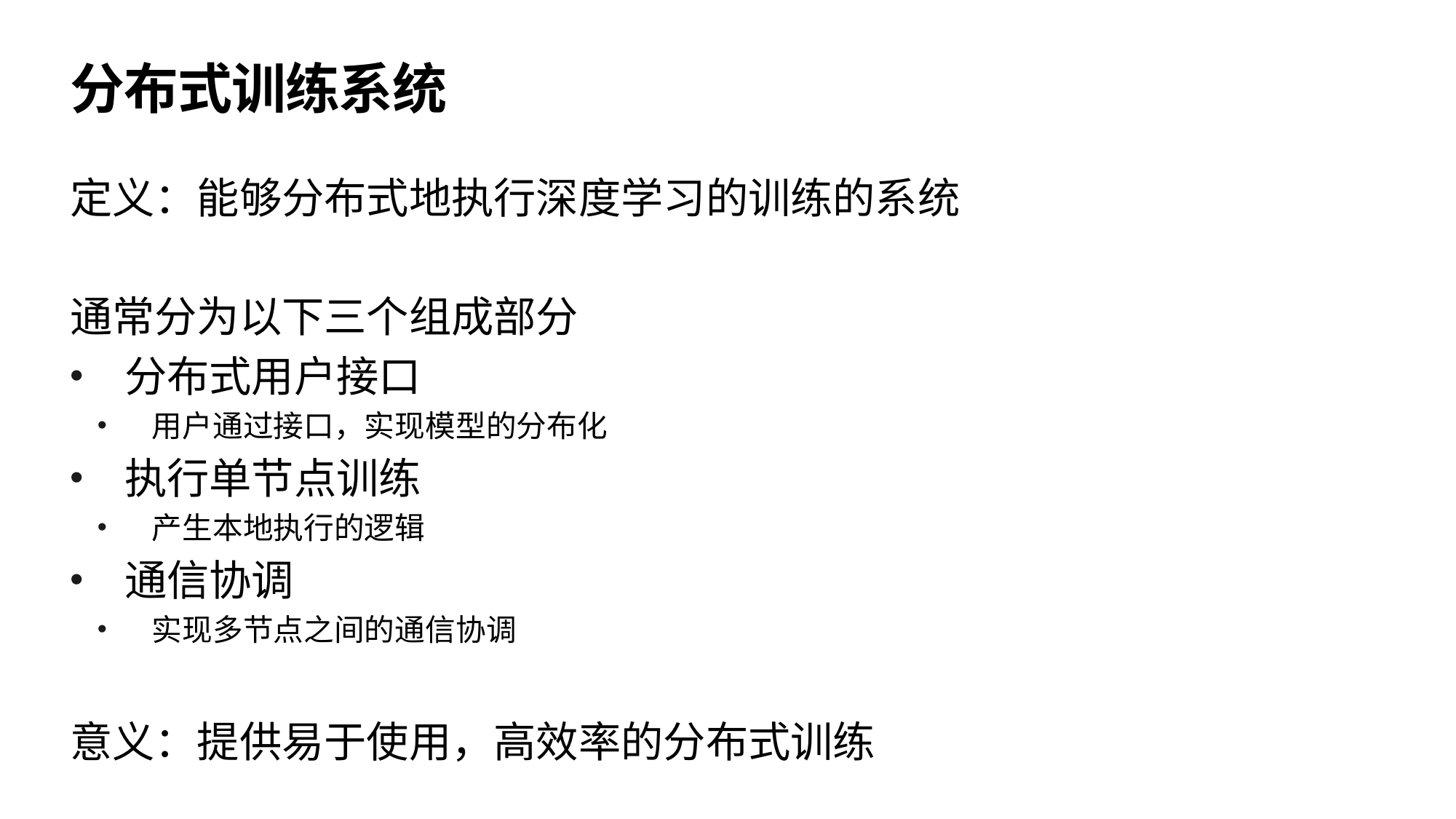

# 分布式训练系统
定义：能够分布式地执行深度学习的训练的系统

通常分为以下三个组成部分
分布式用户接口
用户通过接口，实现模型的分布化
执行单节点训练
产生本地执行的逻辑
通信协调
实现多节点之间的通信协调

意义：提供易于使用，高效率的分布式训练